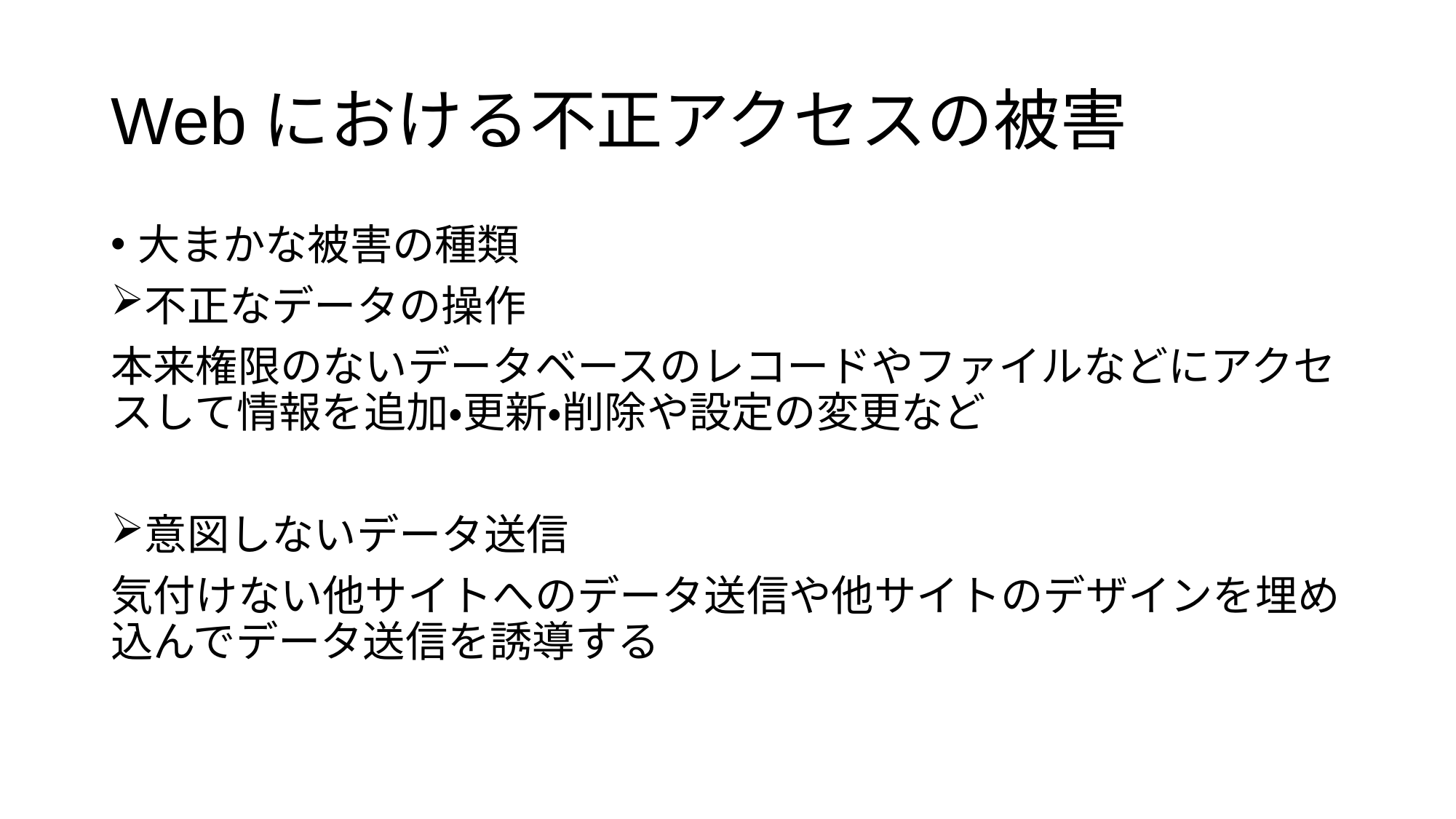

# Webにおける不正アクセスの被害
大まかな被害の種類
不正なデータの操作
本来権限のないデータベースのレコードやファイルなどにアクセスして情報を追加・更新・削除や設定の変更など

意図しないデータ送信
気付けない他サイトへのデータ送信や他サイトのデザインを埋め込んでデータ送信を誘導する